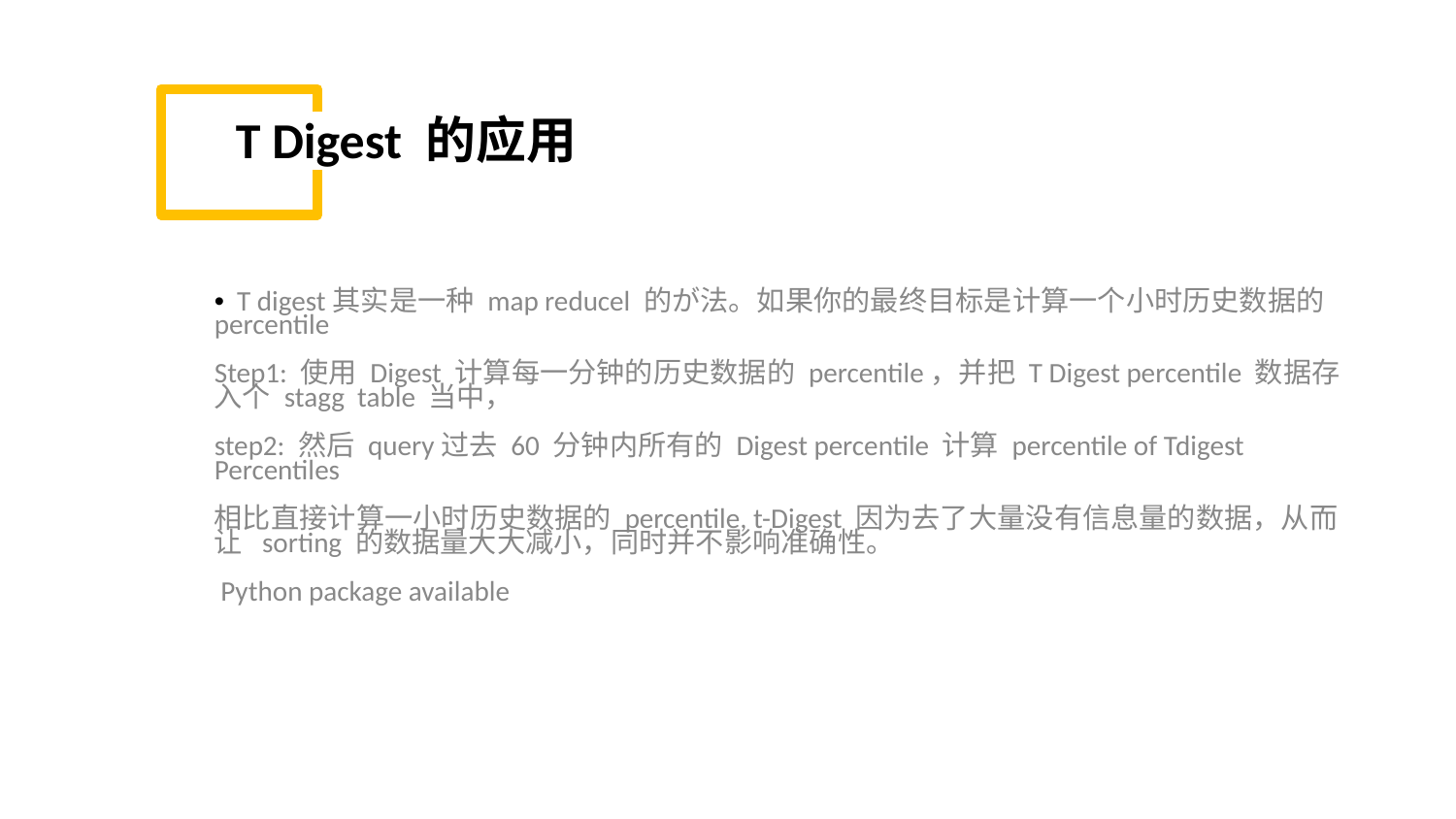

T Digest 的应用
•  T digest其实是一种 map reducel 的が法。如果你的最终目标是计算一个小时历史数据的 percentile

Step1: 使用 Digest 计算每一分钟的历史数据的 percentile，并把 T Digest percentile 数据存入个 stagg  table 当中，

step2: 然后 query过去 60 分钟内所有的 Digest percentile 计算 percentile of Tdigest Percentiles

相比直接计算一小时历史数据的 percentile, t-Digest 因为去了大量没有信息量的数据，从而让  sorting 的数据量大大减小，同时并不影响准确性。

 Python package available